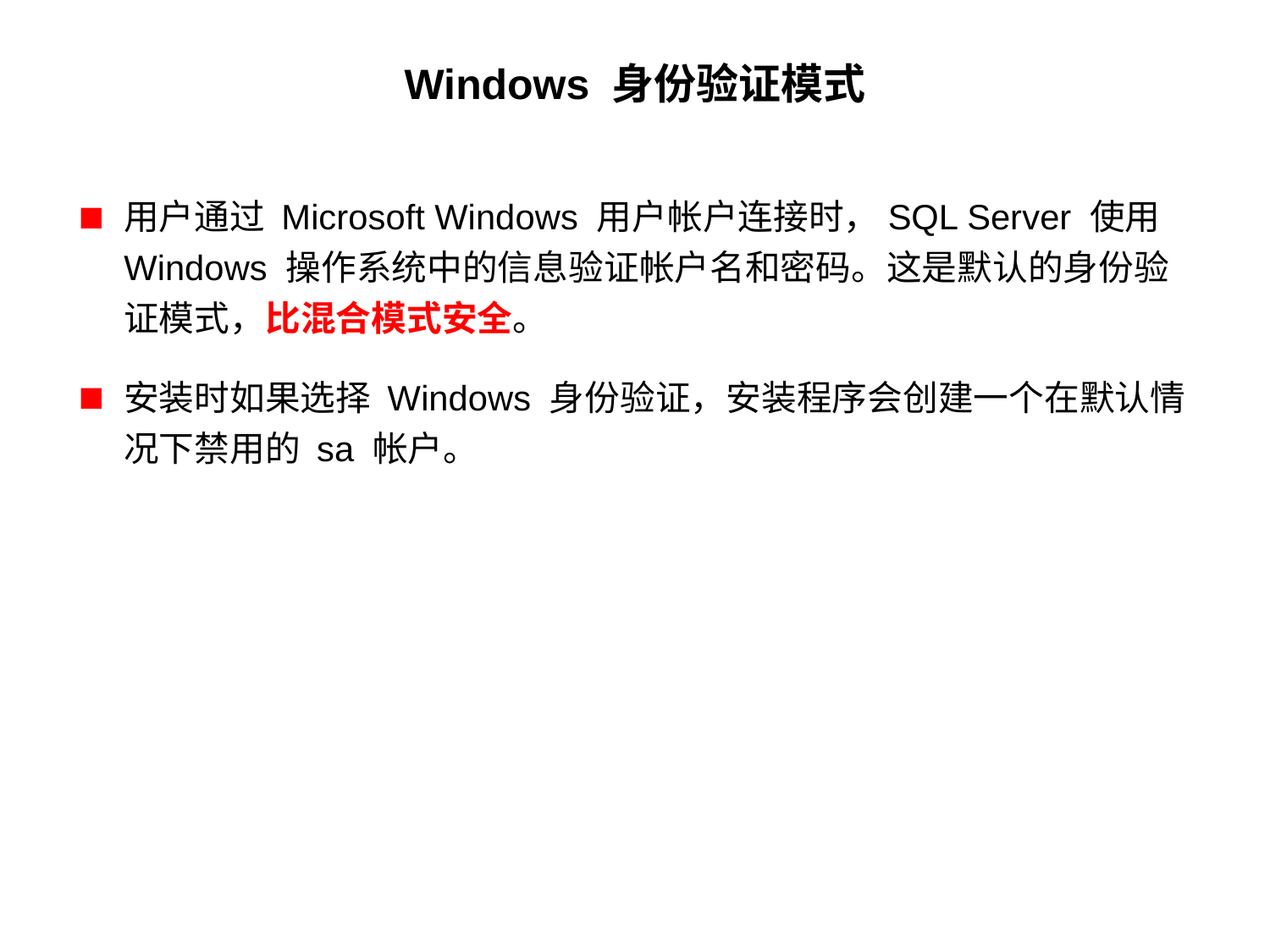

# Windows 身份验证模式
用户通过 Microsoft Windows 用户帐户连接时，SQL Server 使用 Windows 操作系统中的信息验证帐户名和密码。这是默认的身份验证模式，比混合模式安全。
安装时如果选择 Windows 身份验证，安装程序会创建一个在默认情况下禁用的 sa 帐户。